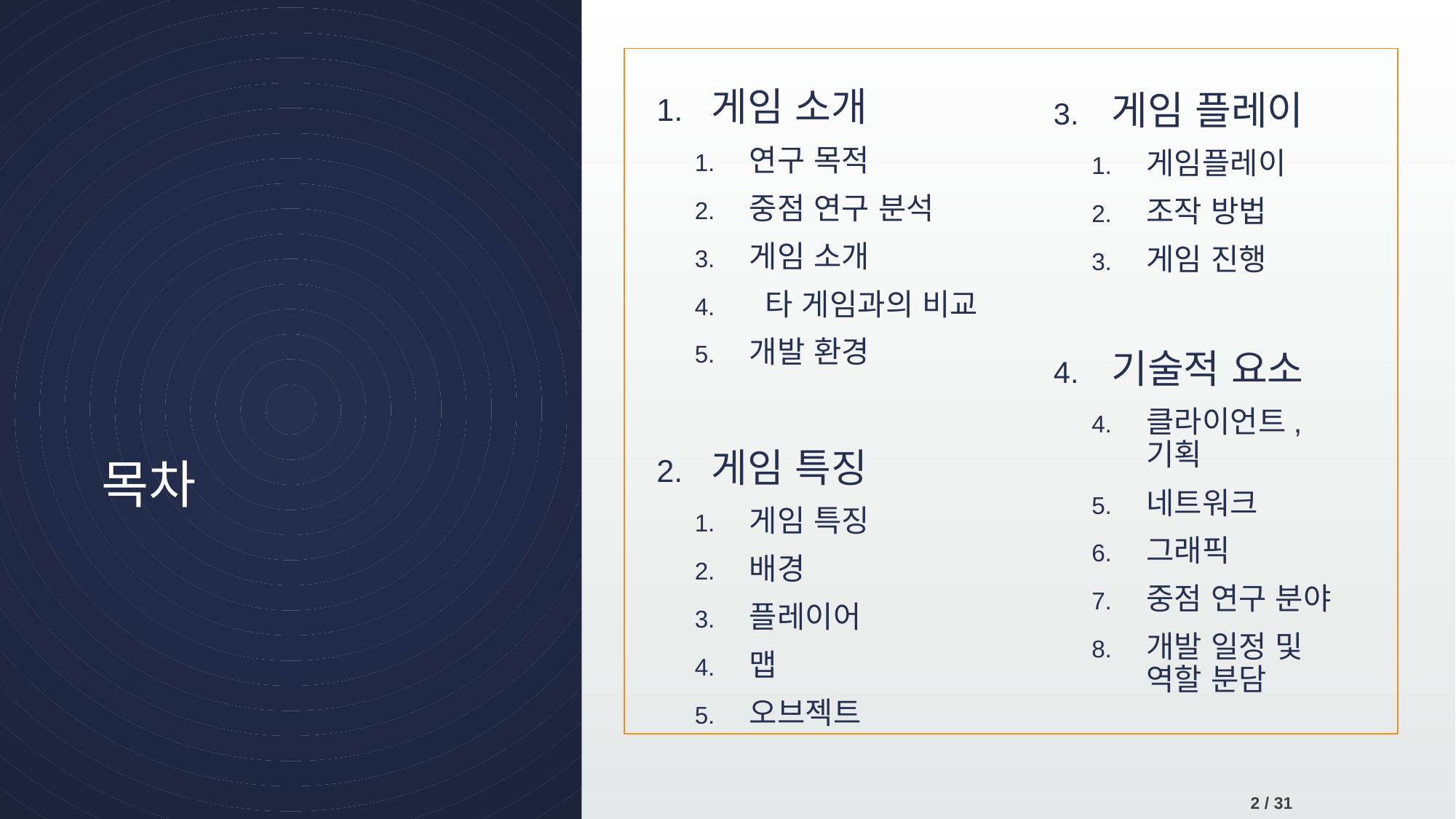

게임 소개
연구 목적
중점 연구 분석
게임 소개
 타 게임과의 비교
개발 환경

게임 특징
게임 특징
배경
플레이어
맵
오브젝트
3.   게임 플레이
게임플레이
조작 방법
게임 진행

4.   기술적 요소
클라이언트,기획
네트워크
그래픽
중점 연구 분야
개발 일정 및    역할 분담
# 목차

2 / 31